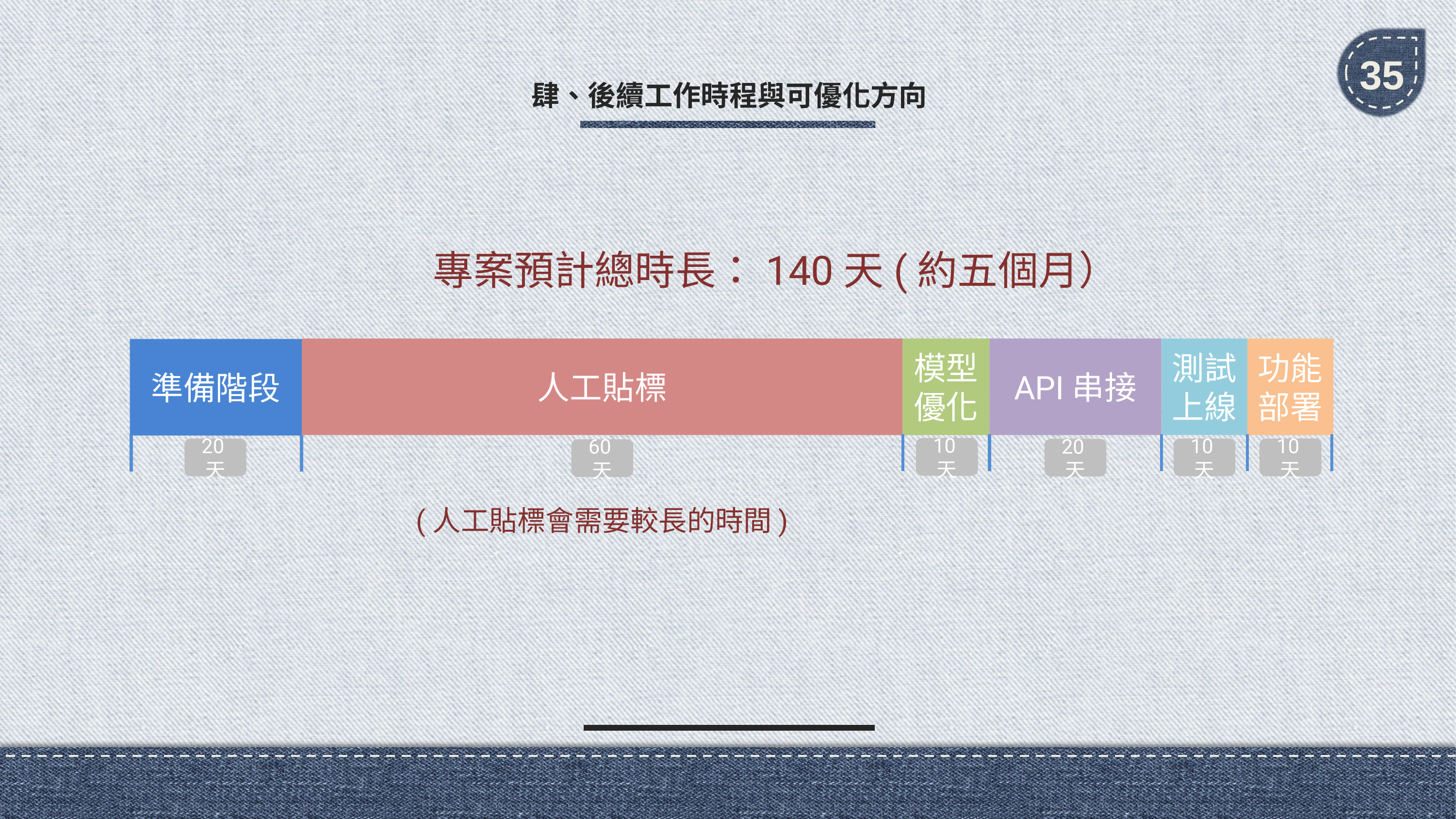

35
肆、後續工作時程與可優化方向
專案預計總時長：140天(約五個月）
人工貼標
模型優化
API串接
測試上線
功能部署
準備階段
10天
10天
10天
20天
20天
60天
(人工貼標會需要較長的時間)